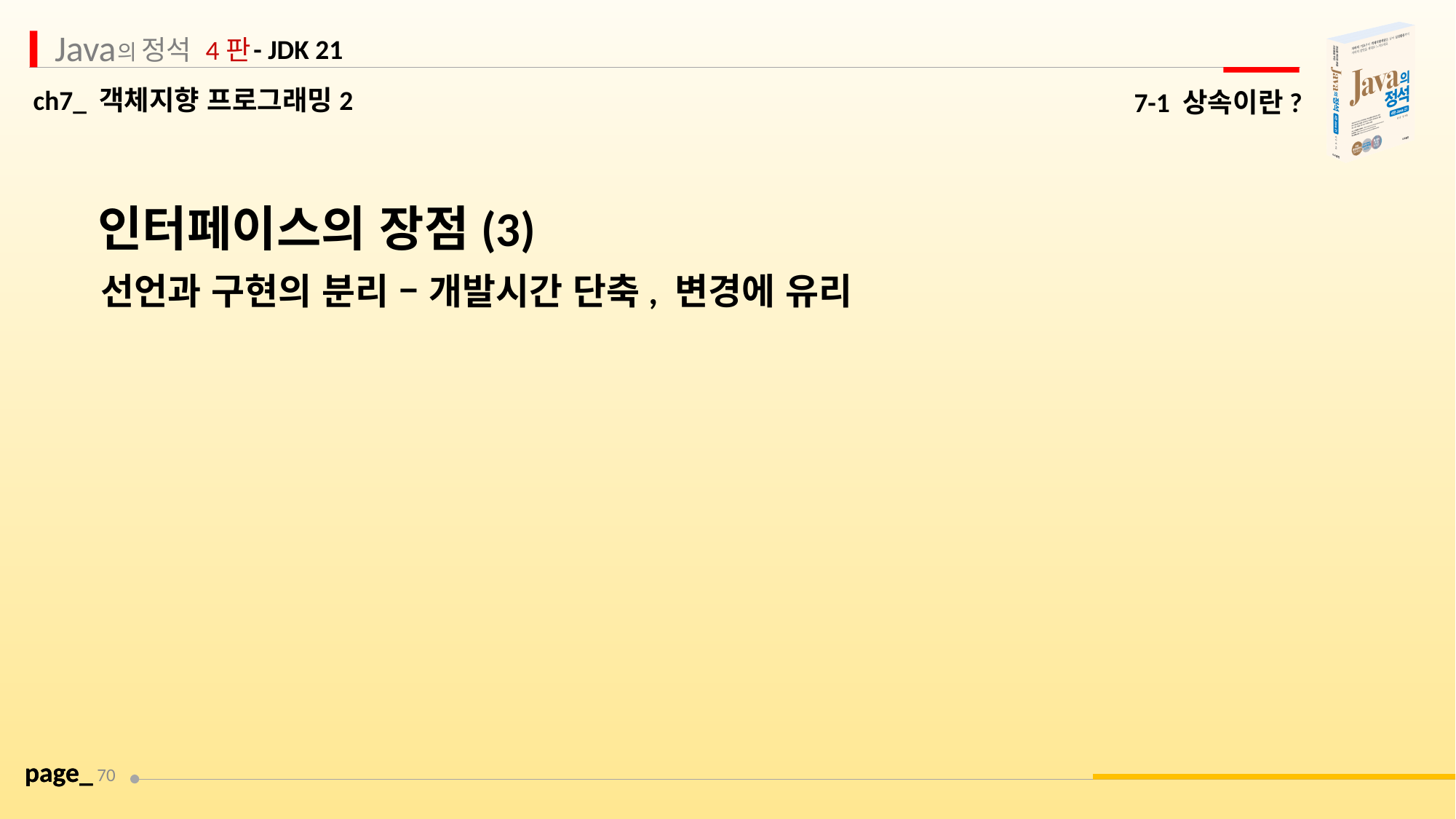

7-1 상속이란?
인터페이스의 장점(3)
선언과 구현의 분리 – 개발시간 단축, 변경에 유리
page_
70